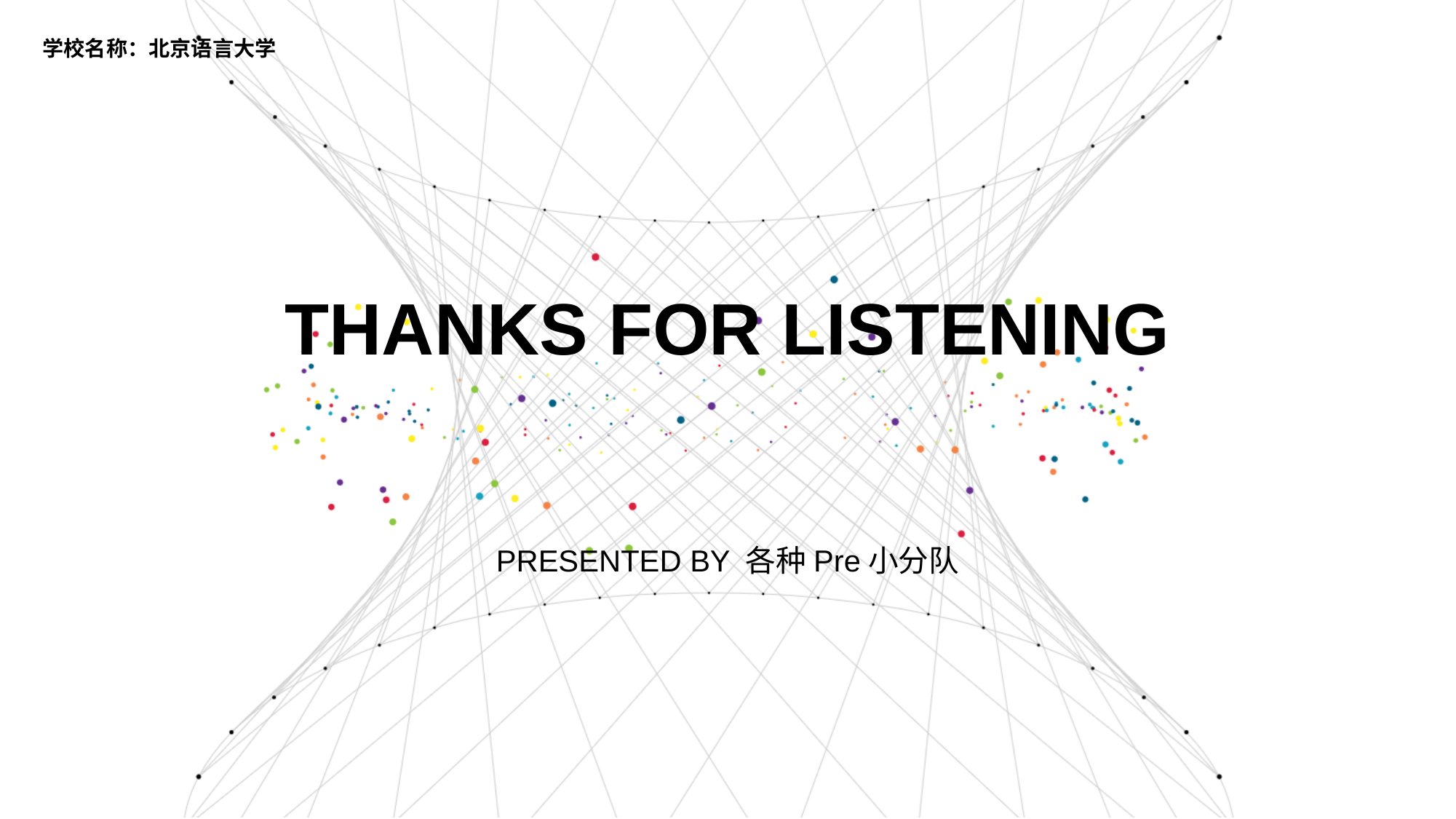

学校名称：北京语言大学
THANKS FOR LISTENING
PRESENTED BY 各种Pre小分队